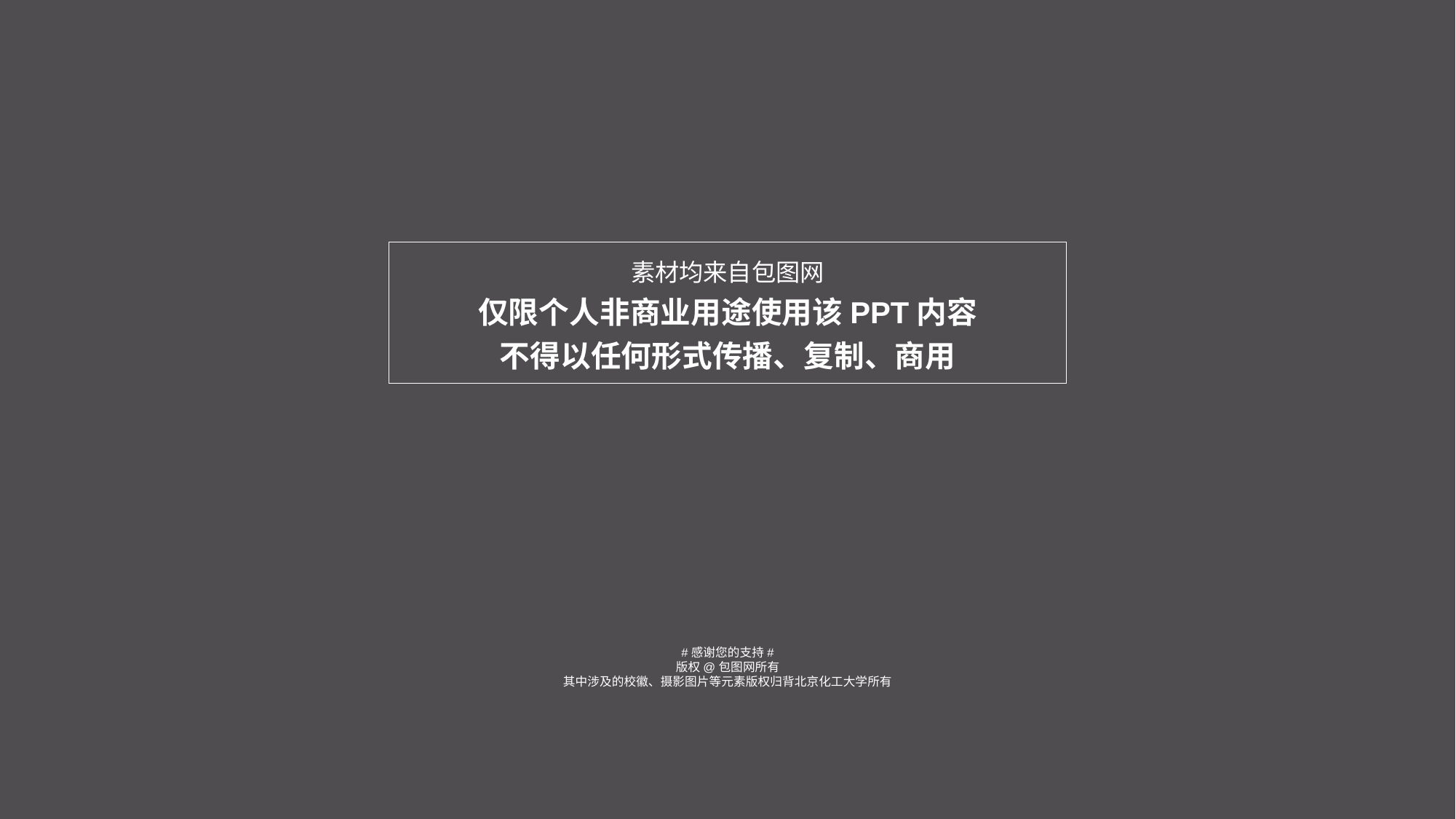

素材均来自包图网
仅限个人非商业用途使用该PPT内容
不得以任何形式传播、复制、商用
#感谢您的支持#
版权@包图网所有
其中涉及的校徽、摄影图片等元素版权归背北京化工大学所有